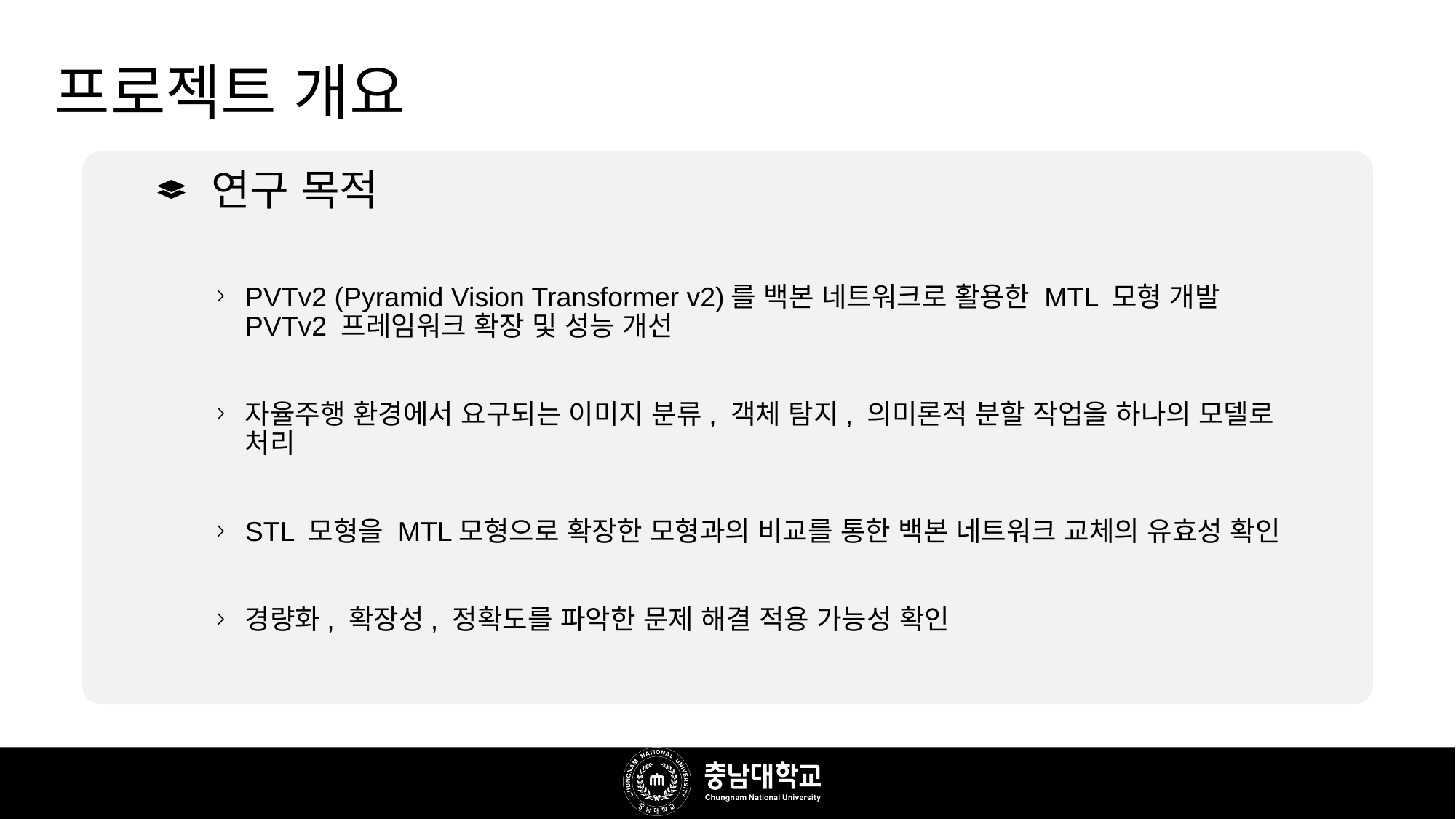

# 프로젝트 개요
연구 목적

PVTv2 (Pyramid Vision Transformer v2)를 백본 네트워크로 활용한 MTL 모형 개발 PVTv2 프레임워크 확장 및 성능 개선

자율주행 환경에서 요구되는 이미지 분류, 객체 탐지, 의미론적 분할 작업을 하나의 모델로 처리

STL 모형을 MTL모형으로 확장한 모형과의 비교를 통한 백본 네트워크 교체의 유효성 확인

경량화, 확장성, 정확도를 파악한 문제 해결 적용 가능성 확인